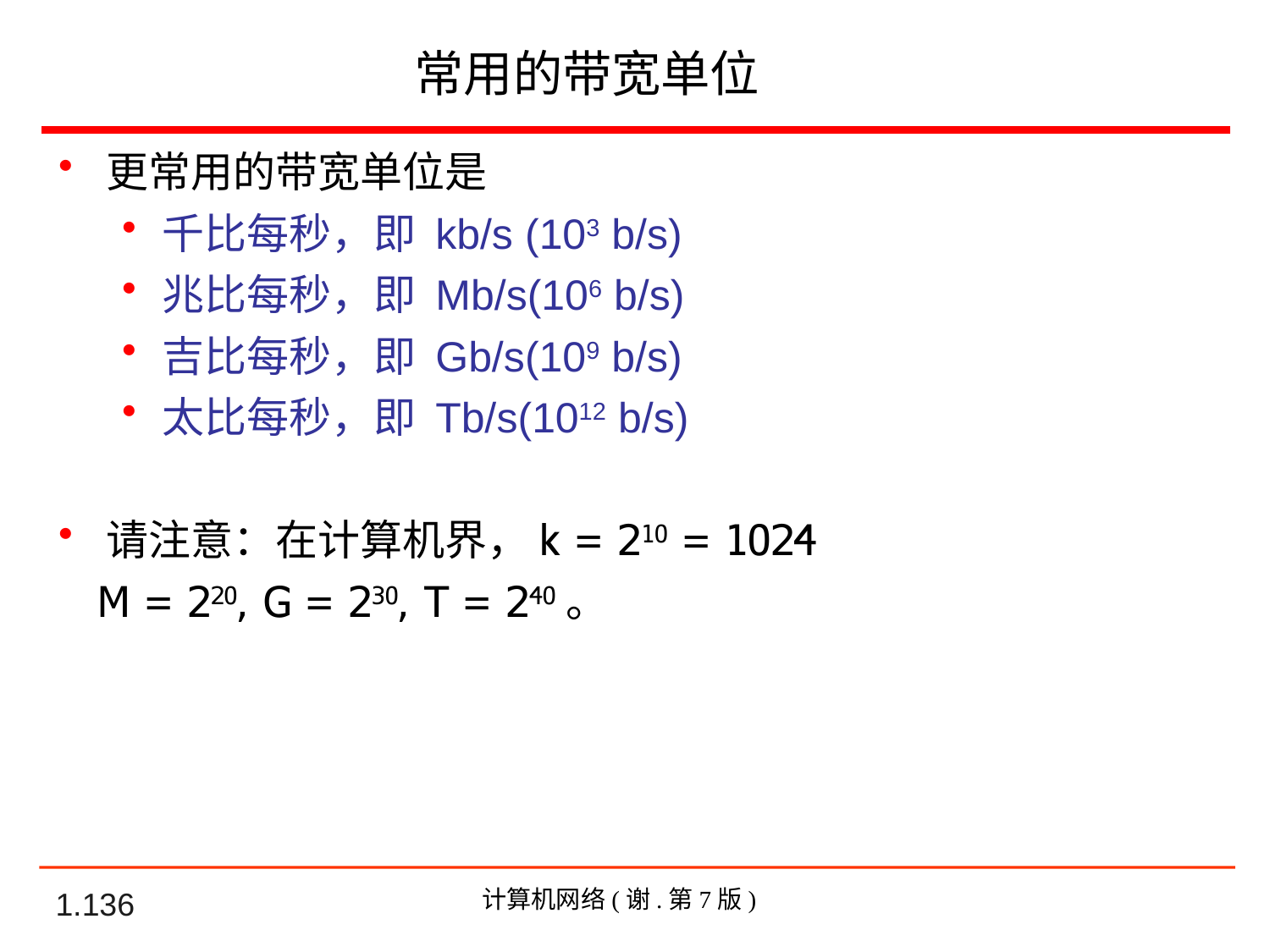

常用的带宽单位
更常用的带宽单位是
千比每秒，即 kb/s (103 b/s)
兆比每秒，即 Mb/s(106 b/s)
吉比每秒，即 Gb/s(109 b/s)
太比每秒，即 Tb/s(1012 b/s)

请注意：在计算机界，k = 210 = 1024
   M = 220, G = 230, T = 240。